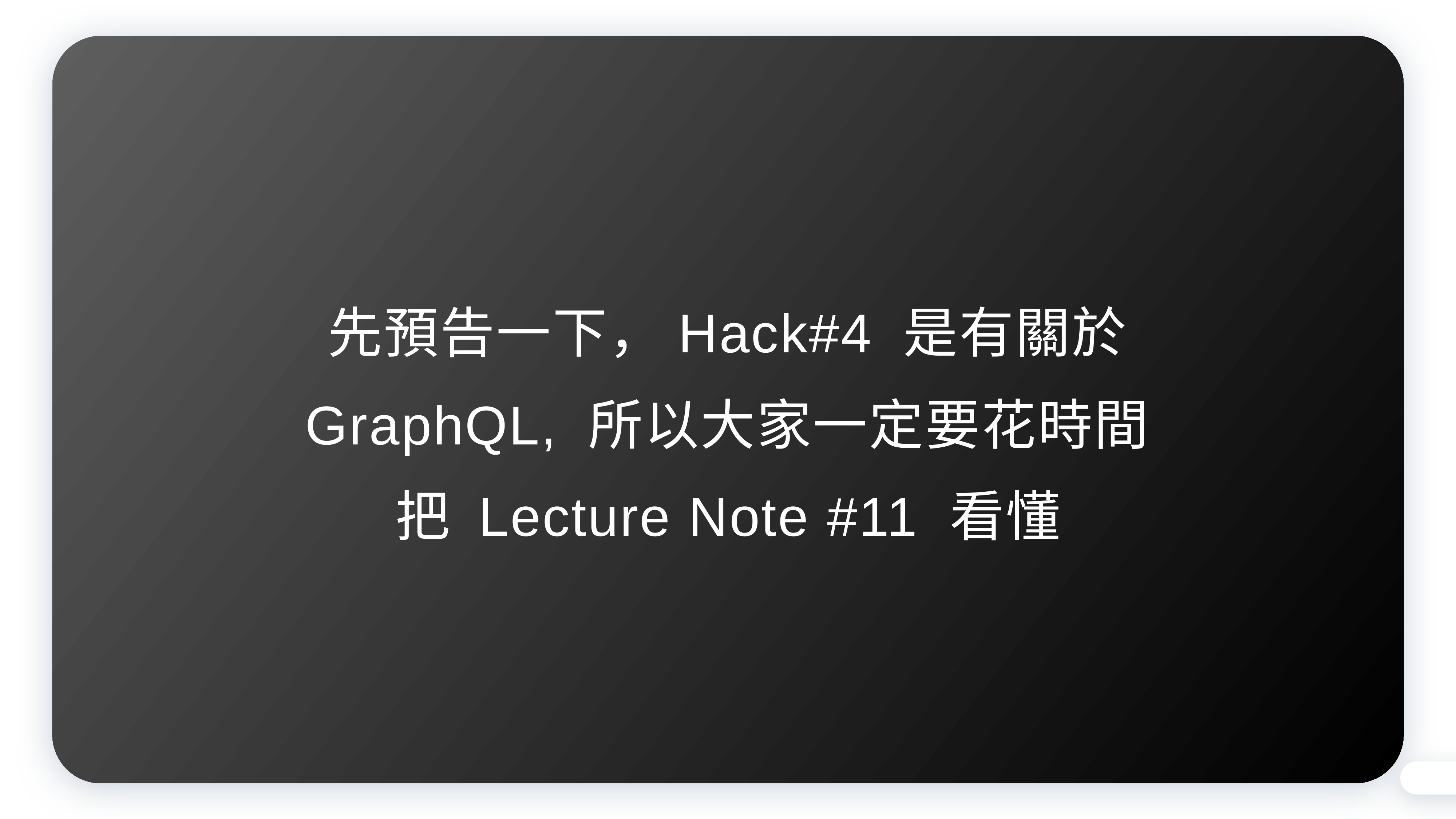

先預告一下，Hack#4 是有關於 GraphQL, 所以大家一定要花時間把 Lecture Note #11 看懂
2